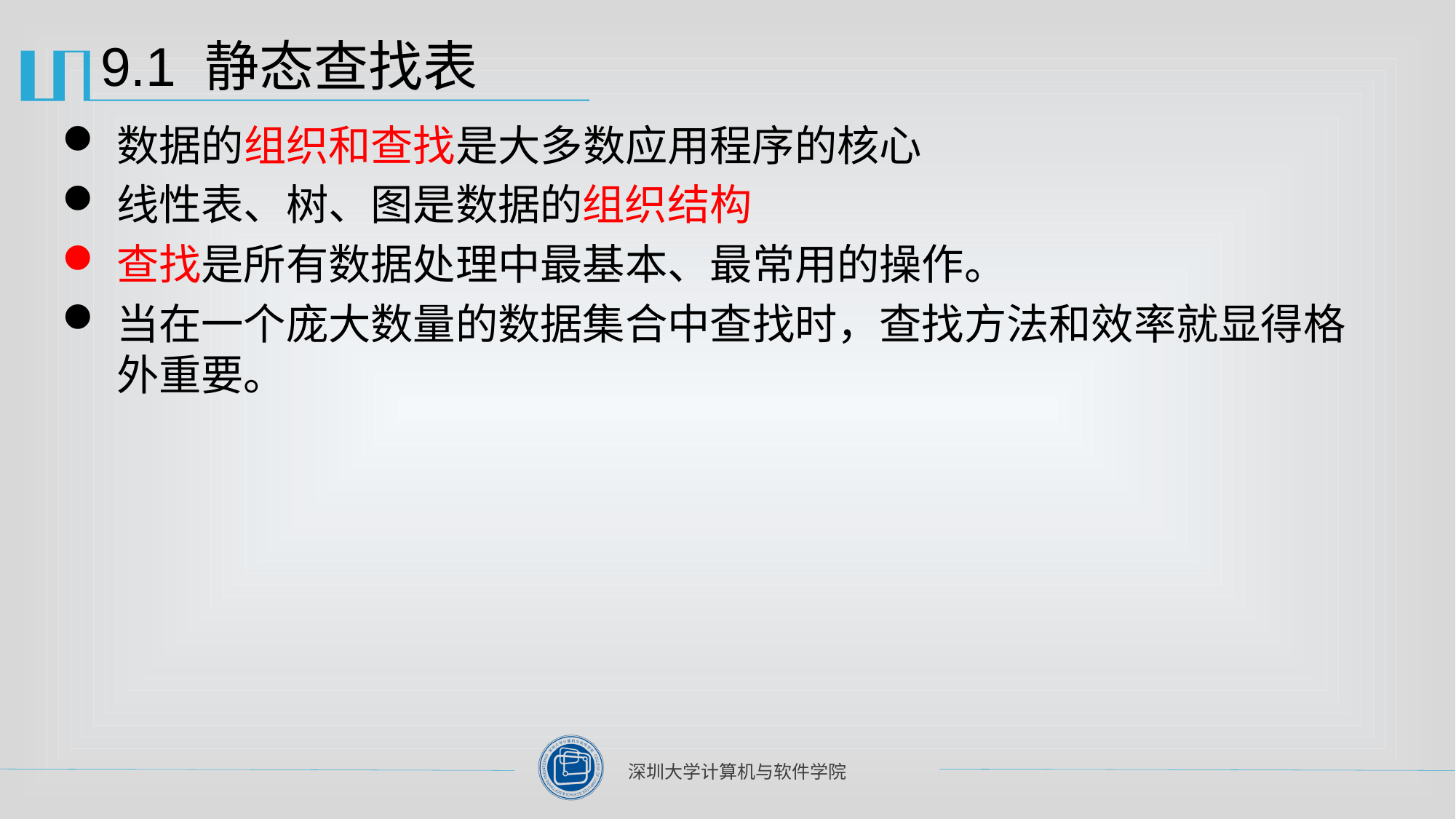

# 9.1 静态查找表
数据的组织和查找是大多数应用程序的核心
线性表、树、图是数据的组织结构
查找是所有数据处理中最基本、最常用的操作。
当在一个庞大数量的数据集合中查找时，查找方法和效率就显得格外重要。

4